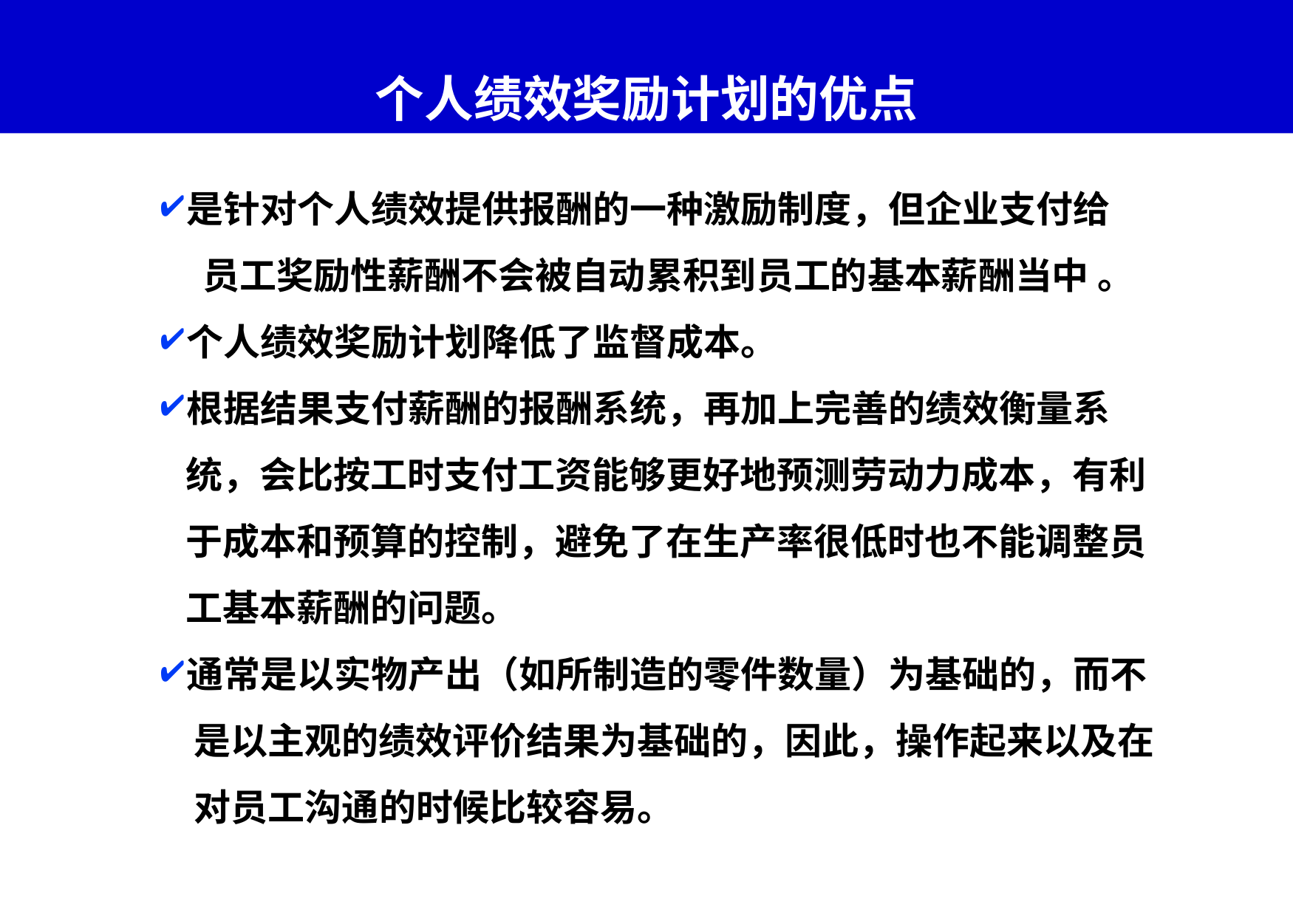

# 个人绩效奖励计划的优点
是针对个人绩效提供报酬的一种激励制度，但企业支付给
    员工奖励性薪酬不会被自动累积到员工的基本薪酬当中 。
个人绩效奖励计划降低了监督成本。
根据结果支付薪酬的报酬系统，再加上完善的绩效衡量系
  统，会比按工时支付工资能够更好地预测劳动力成本，有利
  于成本和预算的控制，避免了在生产率很低时也不能调整员
  工基本薪酬的问题。
通常是以实物产出（如所制造的零件数量）为基础的，而不
   是以主观的绩效评价结果为基础的，因此，操作起来以及在
   对员工沟通的时候比较容易。